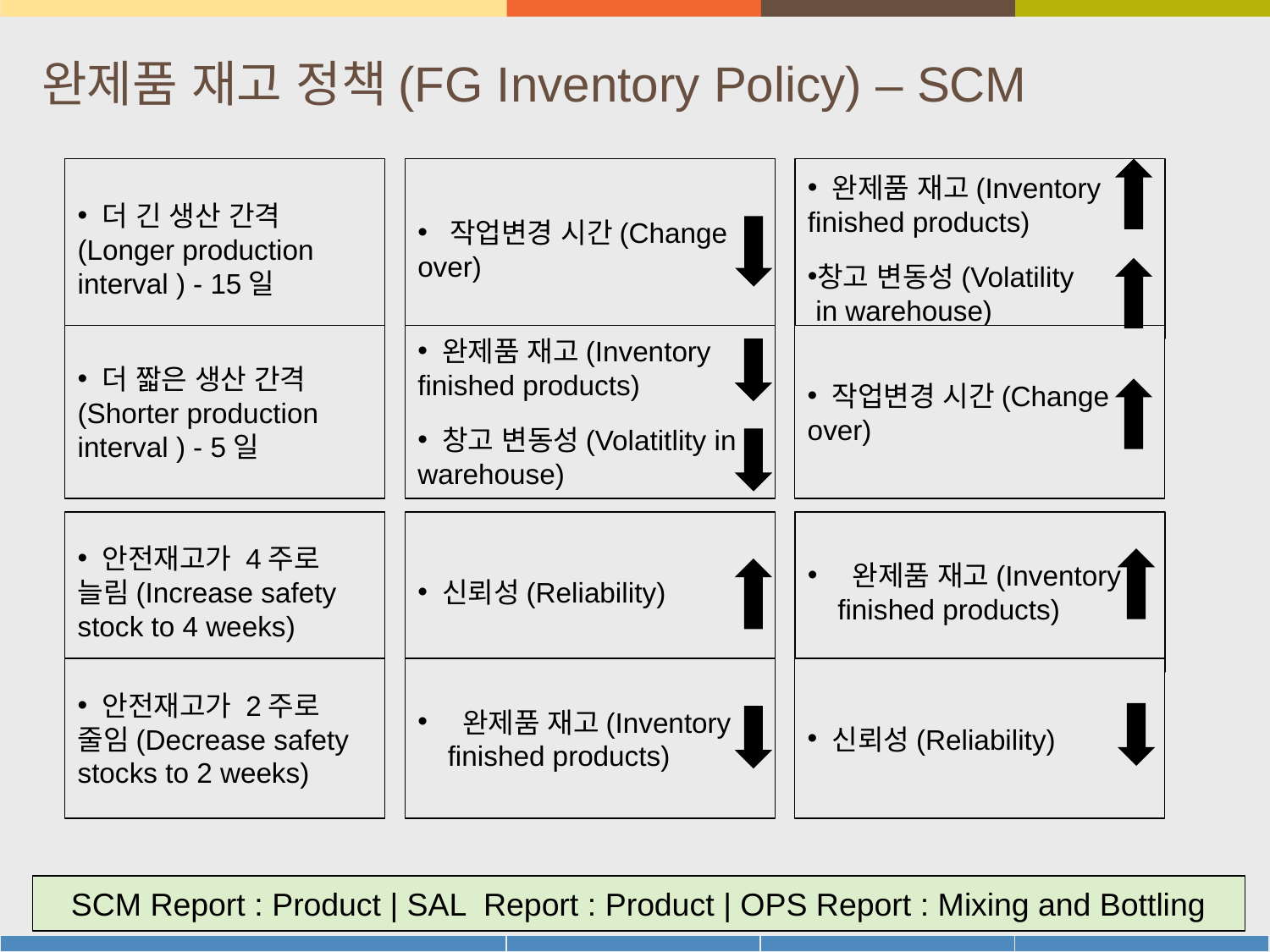

# 완제품 재고 정책(FG Inventory Policy) – SCM
 더 긴 생산 간격
(Longer production interval ) - 15일
  작업변경 시간(Change over)
 완제품 재고(Inventory finished products)

창고 변동성(Volatility
 in warehouse)

 더 짧은 생산 간격
(Shorter production interval ) - 5일
 완제품 재고(Inventory finished products)

 창고 변동성(Volatitlity in warehouse)
 작업변경 시간(Change over)

 안전재고가 4주로 늘림(Increase safety stock to 4 weeks)

 신뢰성(Reliability)

 완제품 재고(Inventory finished products)

 안전재고가 2주로 줄임(Decrease safety stocks to 2 weeks)
 완제품 재고(Inventory finished products)
 신뢰성(Reliability)

32
SCM Report : Product | SAL  Report : Product | OPS Report : Mixing and Bottling